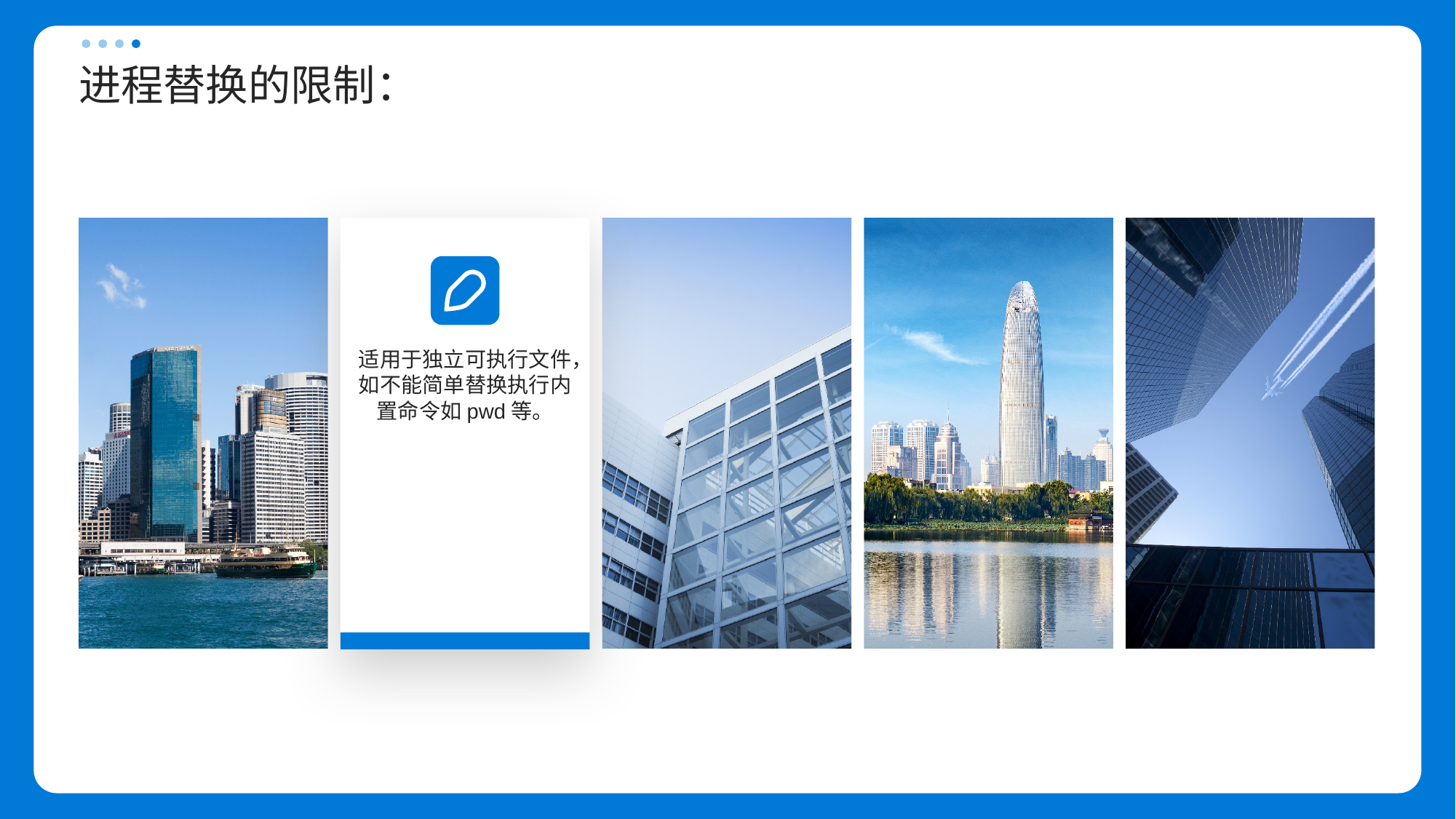

进程替换的限制：

适用于独立可执行文件，如不能简单替换执行内置命令如pwd等。